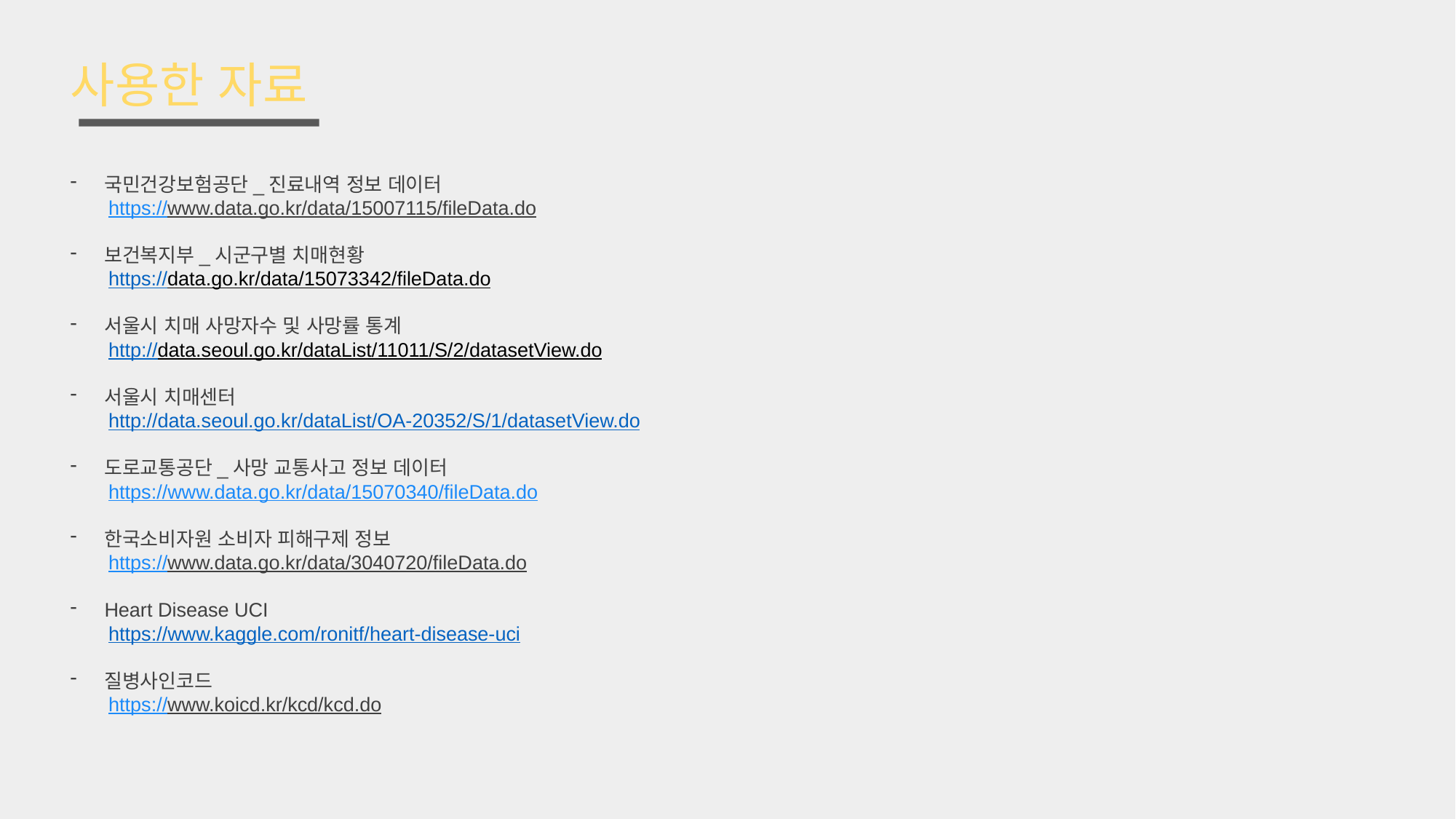

# 사용한 자료

국민건강보험공단_진료내역 정보 데이터
       https://www.data.go.kr/data/15007115/fileData.do

보건복지부_시군구별 치매현황
       https://data.go.kr/data/15073342/fileData.do

서울시 치매 사망자수 및 사망률 통계
       http://data.seoul.go.kr/dataList/11011/S/2/datasetView.do

서울시 치매센터
       http://data.seoul.go.kr/dataList/OA-20352/S/1/datasetView.do

도로교통공단_사망 교통사고 정보 데이터
       https://www.data.go.kr/data/15070340/fileData.do

한국소비자원 소비자 피해구제 정보
       https://www.data.go.kr/data/3040720/fileData.do

Heart Disease UCI
       https://www.kaggle.com/ronitf/heart-disease-uci

질병사인코드
       https://www.koicd.kr/kcd/kcd.do